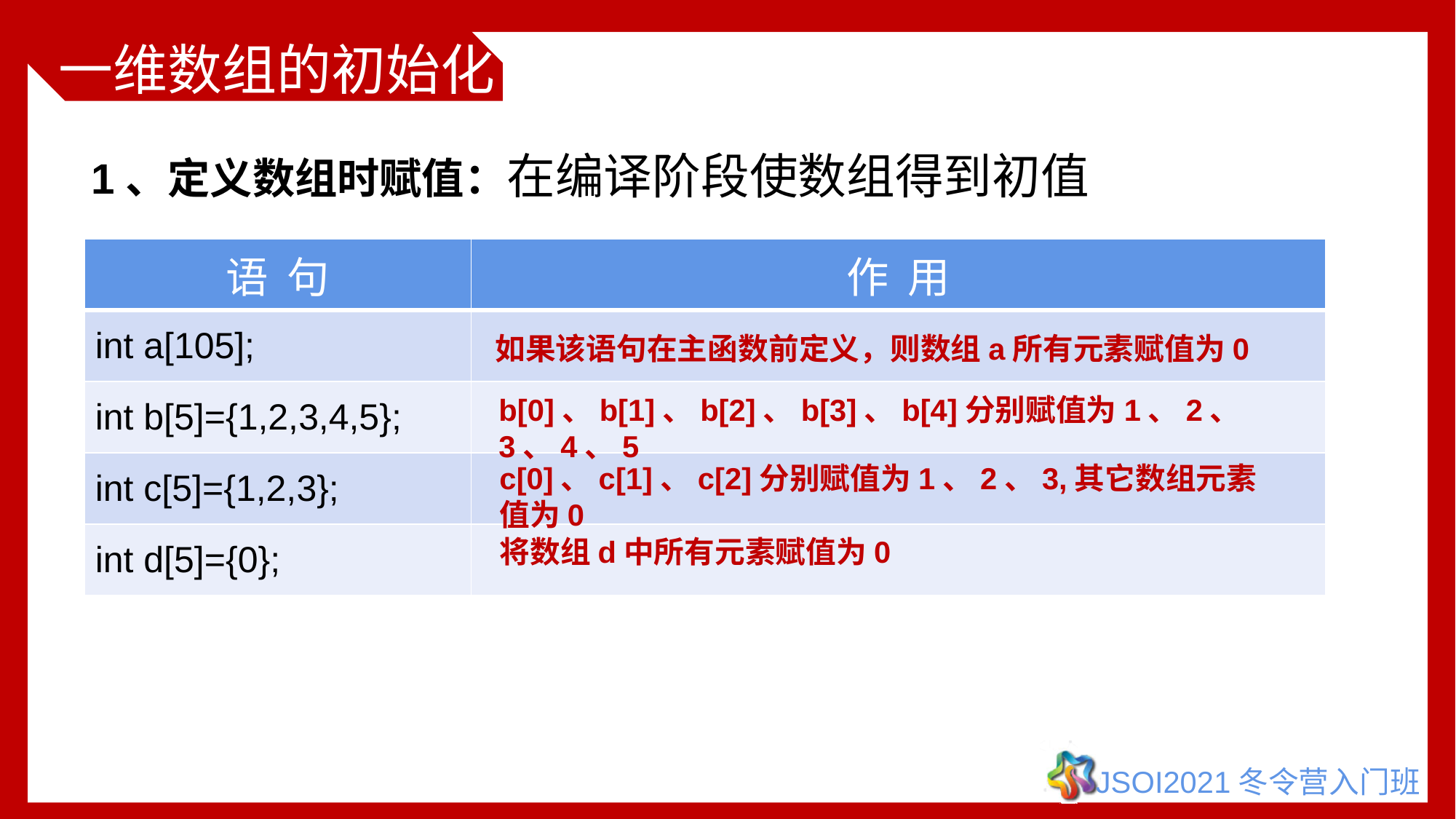

# 一维数组的初始化
1、定义数组时赋值：在编译阶段使数组得到初值
| 语 句 | 作 用 |
| --- | --- |
| int a[105]; |  |
| int b[5]={1,2,3,4,5}; |  |
| int c[5]={1,2,3}; |  |
| int d[5]={0}; |  |
如果该语句在主函数前定义，则数组a所有元素赋值为0
b[0]、b[1]、b[2]、b[3]、b[4]分别赋值为1、2、3、4、5
c[0]、c[1]、c[2]分别赋值为1、2、3,其它数组元素值为0
将数组d中所有元素赋值为0